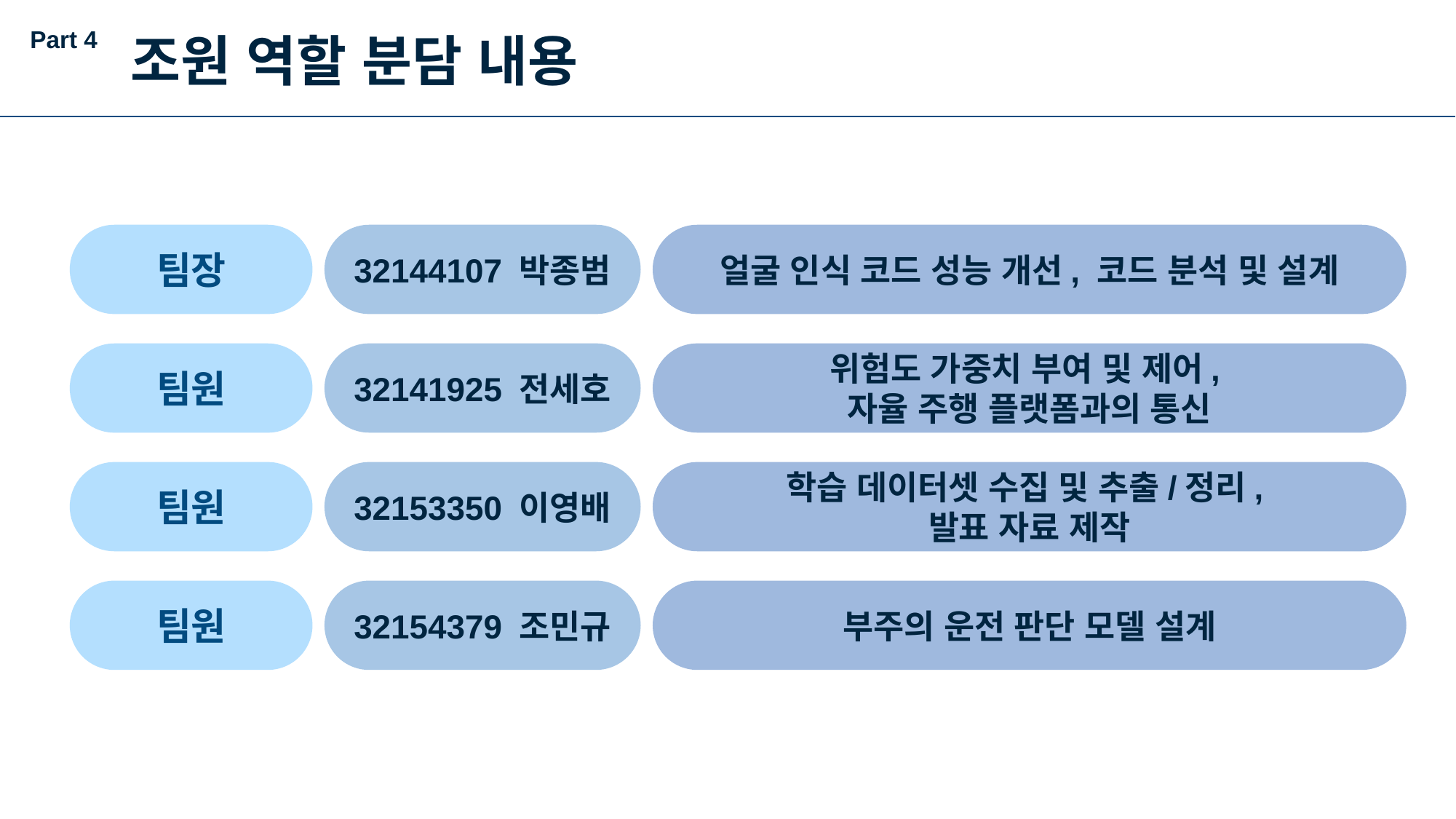

Part 4
조원 역할 분담 내용
32144107 박종범
얼굴 인식 코드 성능 개선, 코드 분석 및 설계
팀장
32141925 전세호
위험도 가중치 부여 및 제어,
자율 주행 플랫폼과의 통신
팀원
32153350 이영배
학습 데이터셋 수집 및 추출/정리,
발표 자료 제작
팀원
32154379 조민규
부주의 운전 판단 모델 설계
팀원